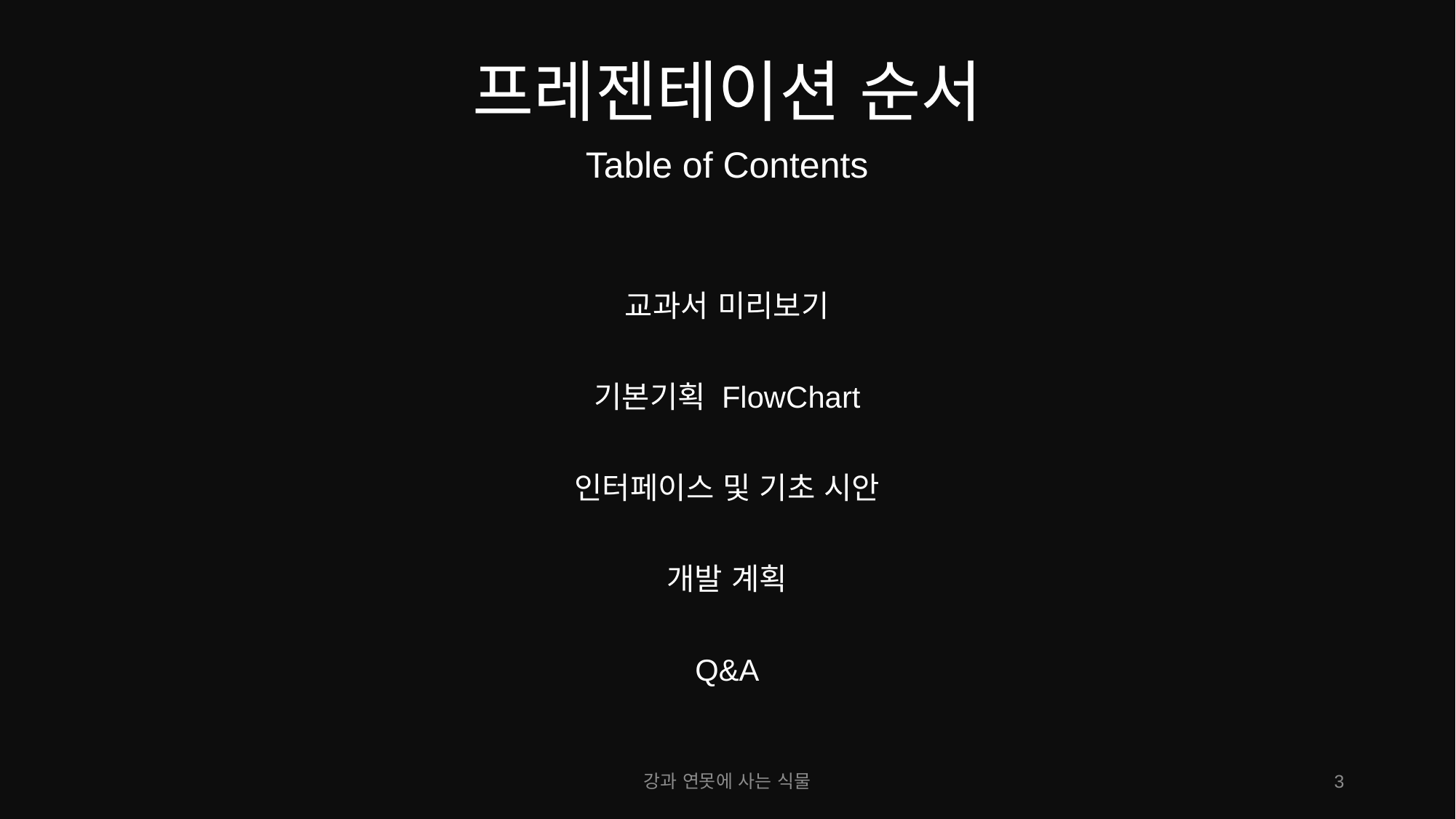

# 프레젠테이션 순서
Table of Contents
교과서 미리보기
기본기획 FlowChart
인터페이스 및 기초 시안
개발 계획
Q&A
강과 연못에 사는 식물
3